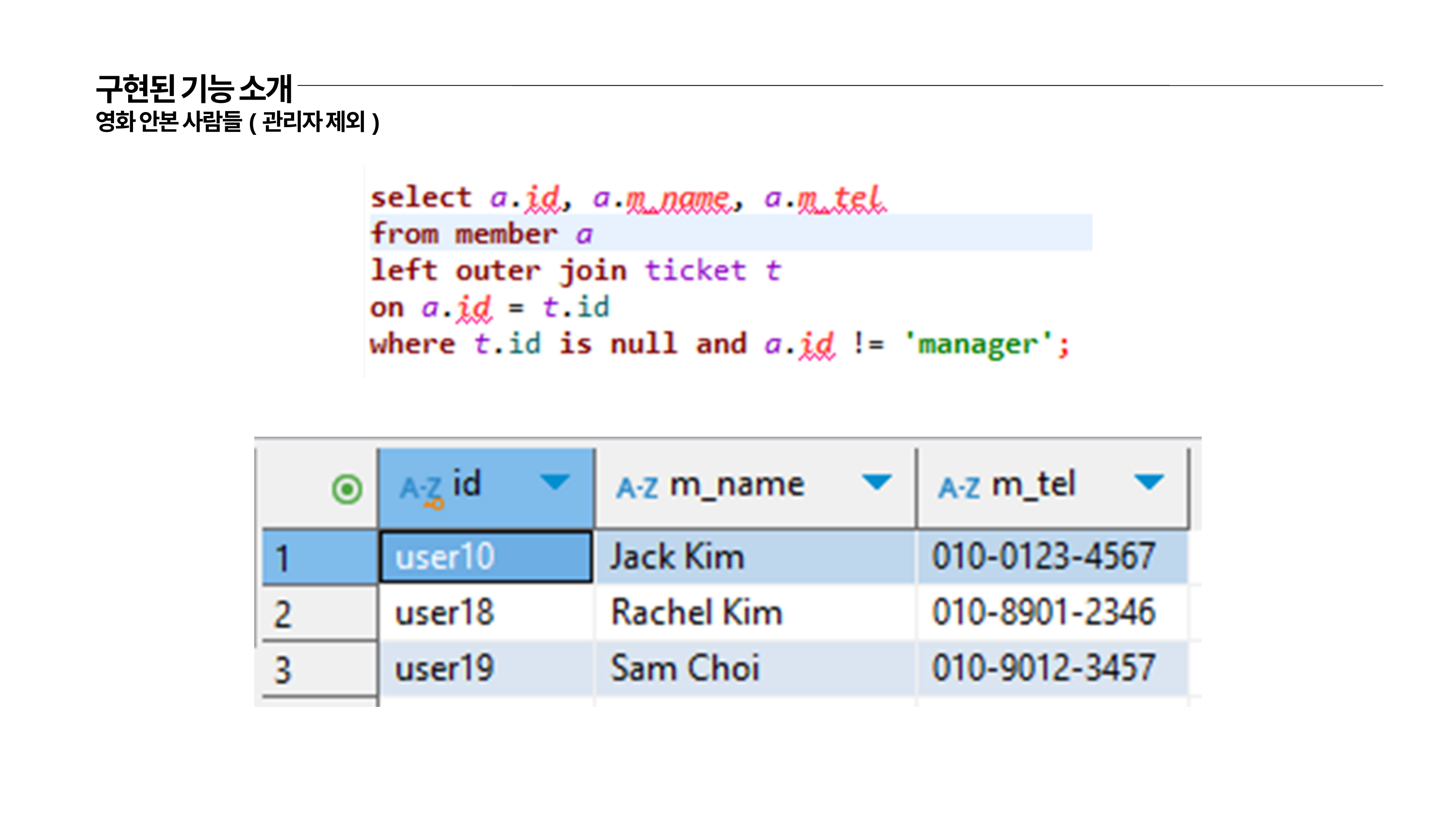

구현된 기능 소개

영화 안본 사람들(관리자 제외)